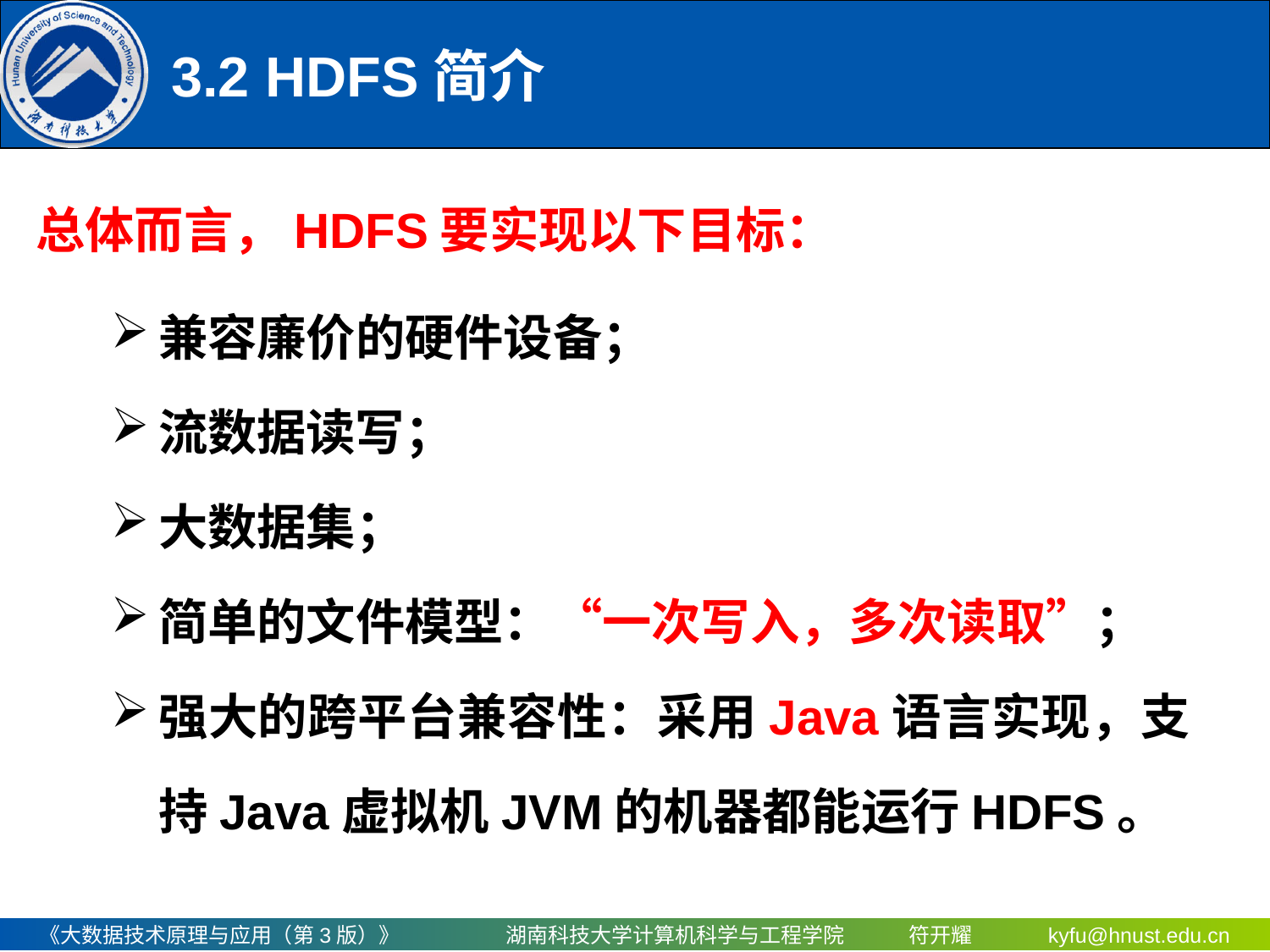

# 3.2 HDFS简介
总体而言，HDFS要实现以下目标：
兼容廉价的硬件设备；
流数据读写；
大数据集；
简单的文件模型：“一次写入，多次读取”；
强大的跨平台兼容性：采用Java语言实现，支持Java虚拟机JVM的机器都能运行HDFS。